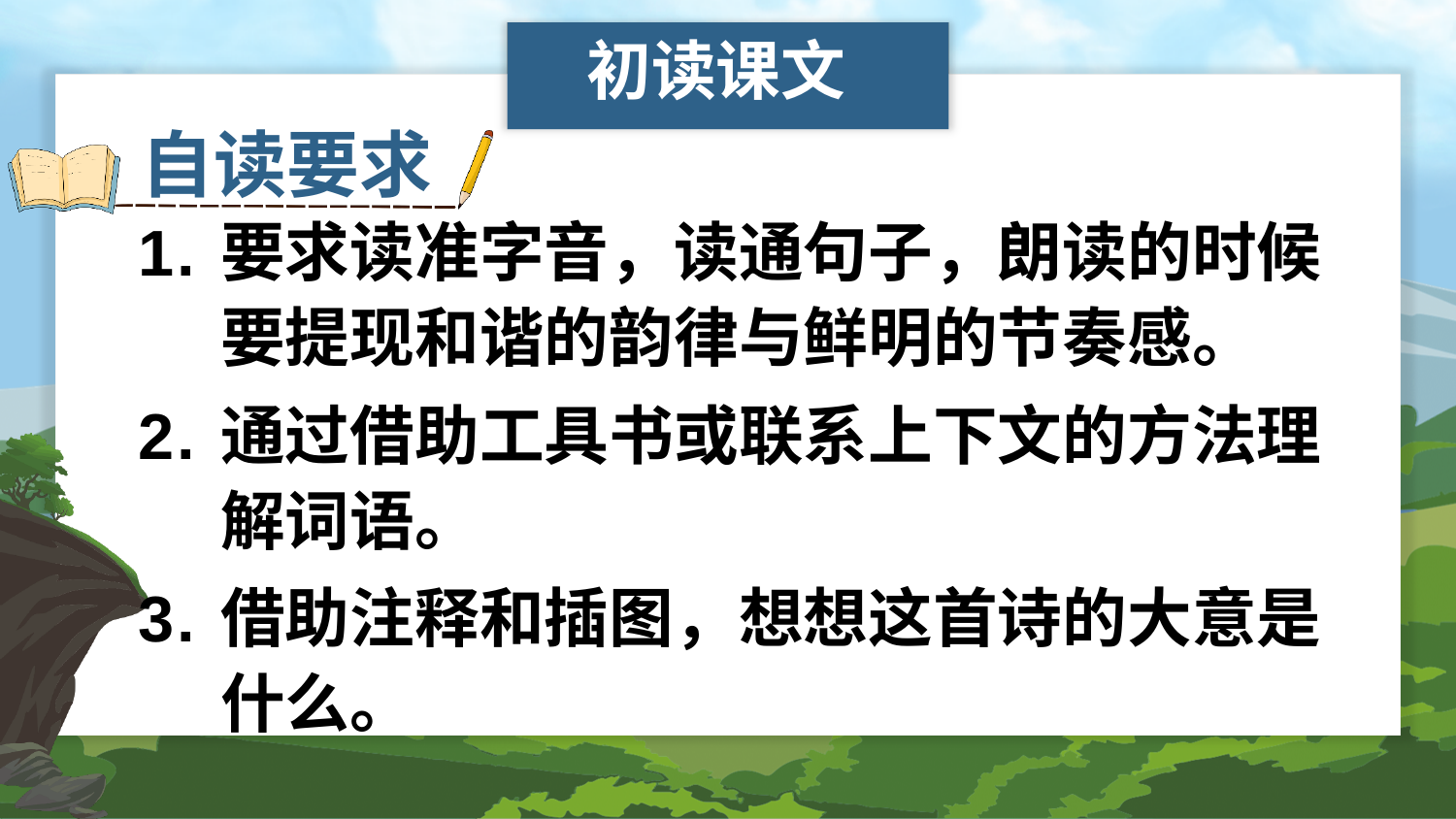

初读课文
自读要求
要求读准字音，读通句子，朗读的时候要提现和谐的韵律与鲜明的节奏感。
通过借助工具书或联系上下文的方法理解词语。
借助注释和插图，想想这首诗的大意是什么。